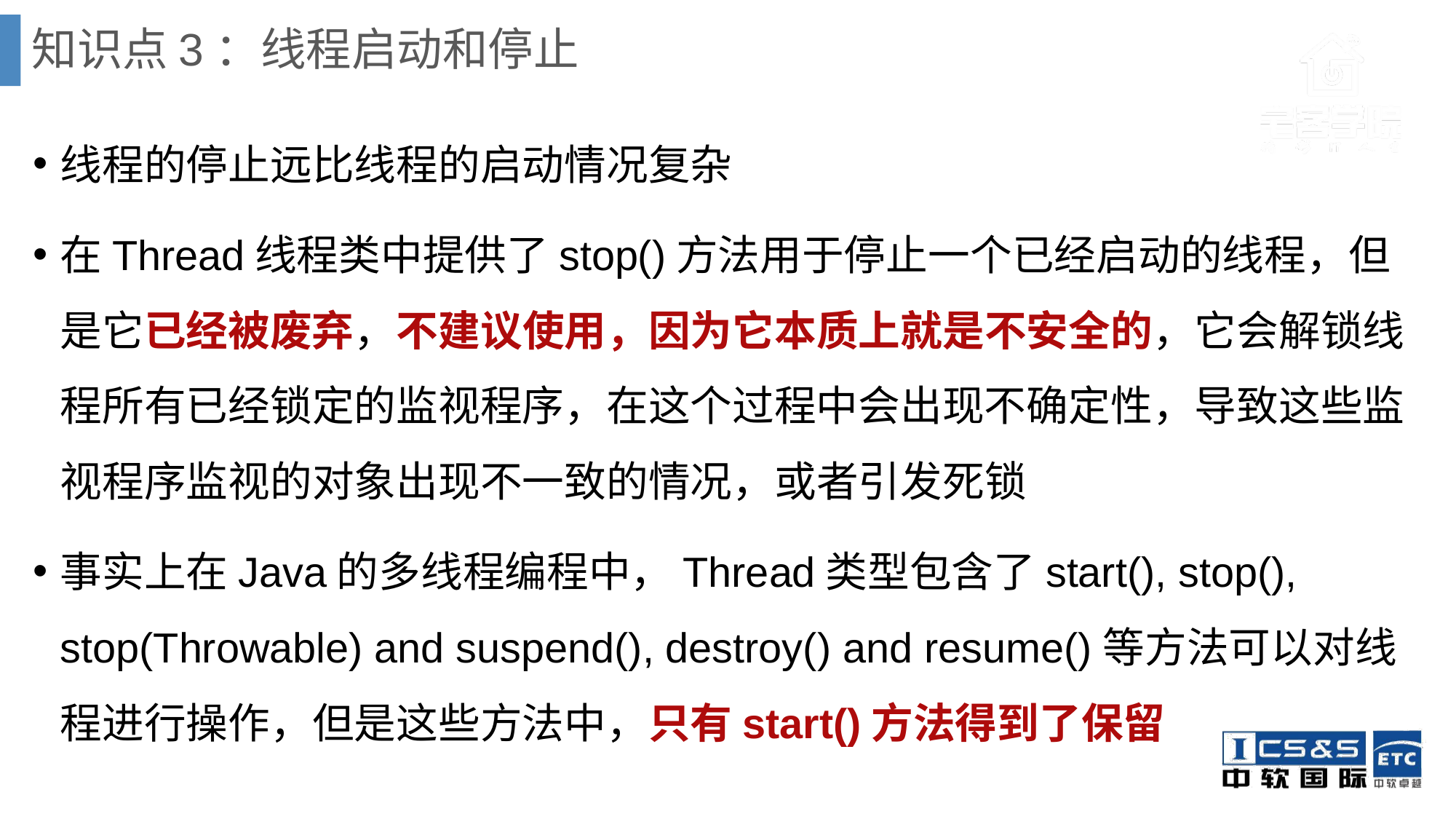

# 知识点3：线程启动和停止
线程的停止远比线程的启动情况复杂
在Thread线程类中提供了stop()方法用于停止一个已经启动的线程，但是它已经被废弃，不建议使用，因为它本质上就是不安全的，它会解锁线程所有已经锁定的监视程序，在这个过程中会出现不确定性，导致这些监视程序监视的对象出现不一致的情况，或者引发死锁
事实上在Java的多线程编程中，Thread类型包含了start(), stop(), stop(Throwable) and suspend(), destroy() and resume()等方法可以对线程进行操作，但是这些方法中，只有start()方法得到了保留